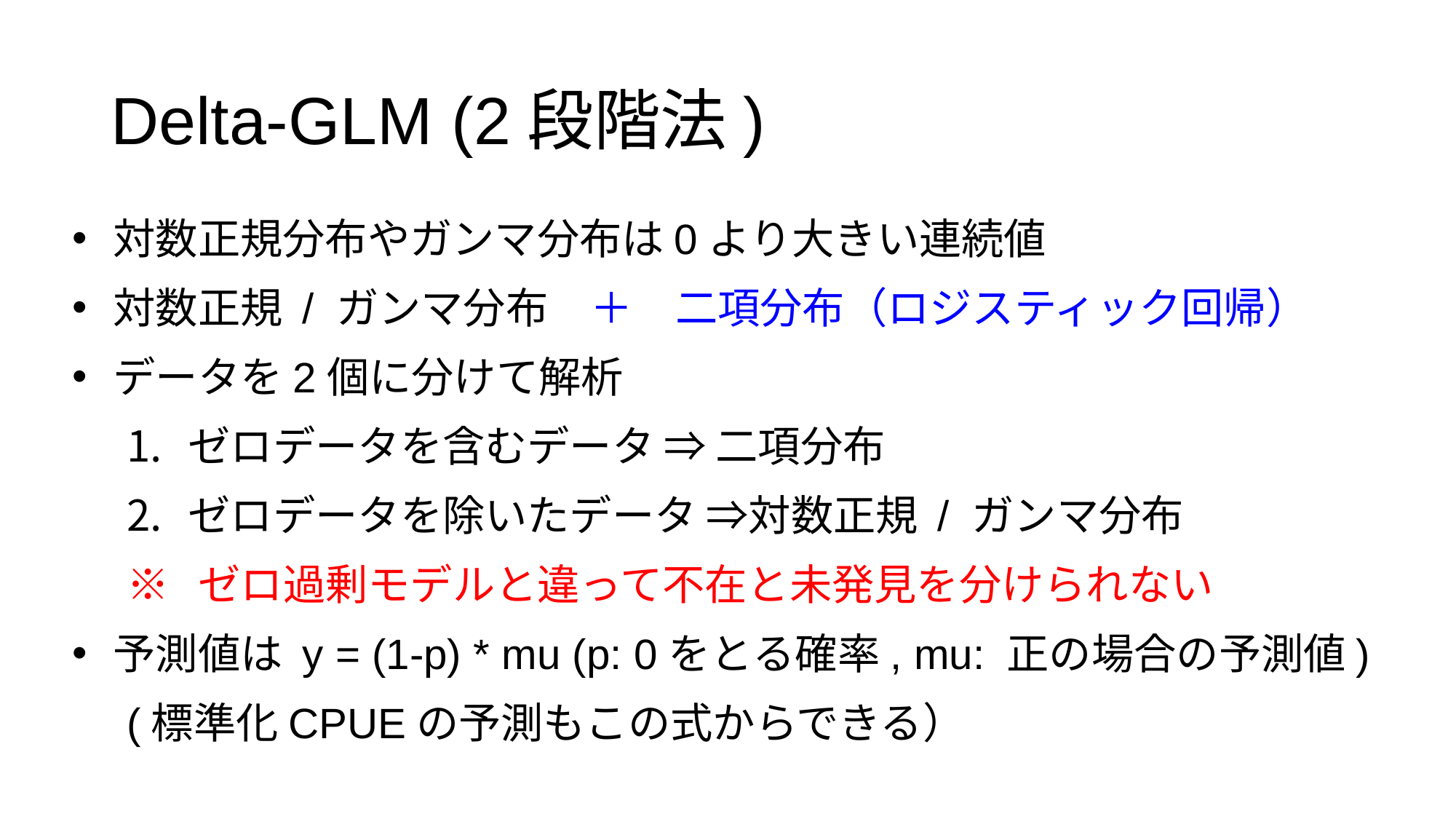

Delta-GLM (2段階法)
対数正規分布やガンマ分布は0より大きい連続値
対数正規 / ガンマ分布　＋　二項分布（ロジスティック回帰）
データを2個に分けて解析
ゼロデータを含むデータ ⇒ 二項分布
ゼロデータを除いたデータ ⇒対数正規 / ガンマ分布
※  ゼロ過剰モデルと違って不在と未発見を分けられない
予測値は y = (1-p) * mu (p: 0をとる確率, mu: 正の場合の予測値)
(標準化CPUEの予測もこの式からできる）